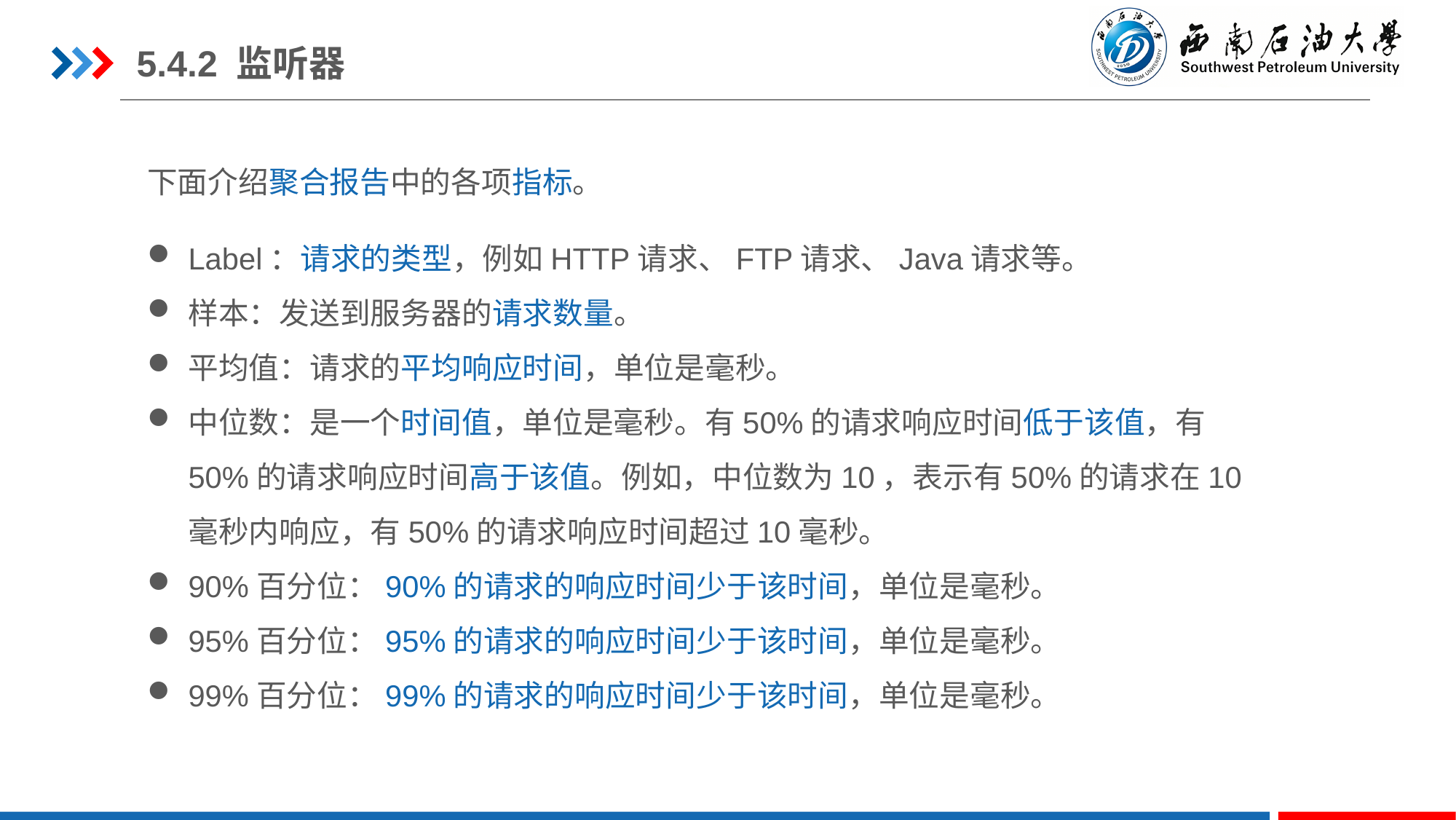

5.4.2 监听器
下面介绍聚合报告中的各项指标。
Label：请求的类型，例如HTTP请求、FTP请求、Java请求等。
样本：发送到服务器的请求数量。
平均值：请求的平均响应时间，单位是毫秒。
中位数：是一个时间值，单位是毫秒。有50%的请求响应时间低于该值，有50%的请求响应时间高于该值。例如，中位数为10，表示有50%的请求在10毫秒内响应，有50%的请求响应时间超过10毫秒。
90%百分位：90%的请求的响应时间少于该时间，单位是毫秒。
95%百分位：95%的请求的响应时间少于该时间，单位是毫秒。
99%百分位：99%的请求的响应时间少于该时间，单位是毫秒。